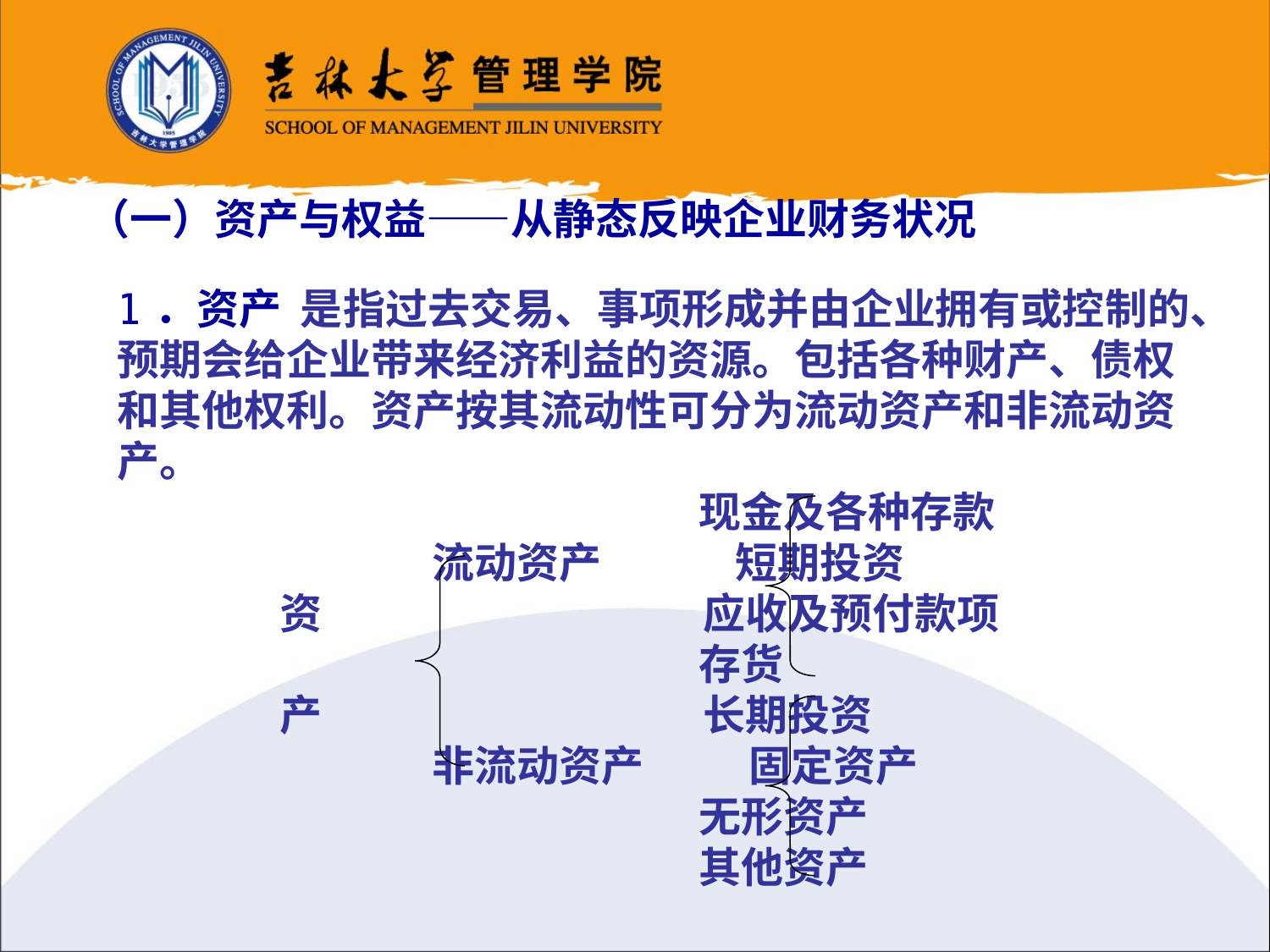

（一）资产与权益——从静态反映企业财务状况

1．资产  是指过去交易、事项形成并由企业拥有或控制的、预期会给企业带来经济利益的资源。包括各种财产、债权和其他权利。资产按其流动性可分为流动资产和非流动资产。
                                                            现金及各种存款
                                流动资产              短期投资
                资                                        应收及预付款项
                                                            存货
                产                                        长期投资
                                非流动资产           固定资产
                                                            无形资产
                                                            其他资产

26